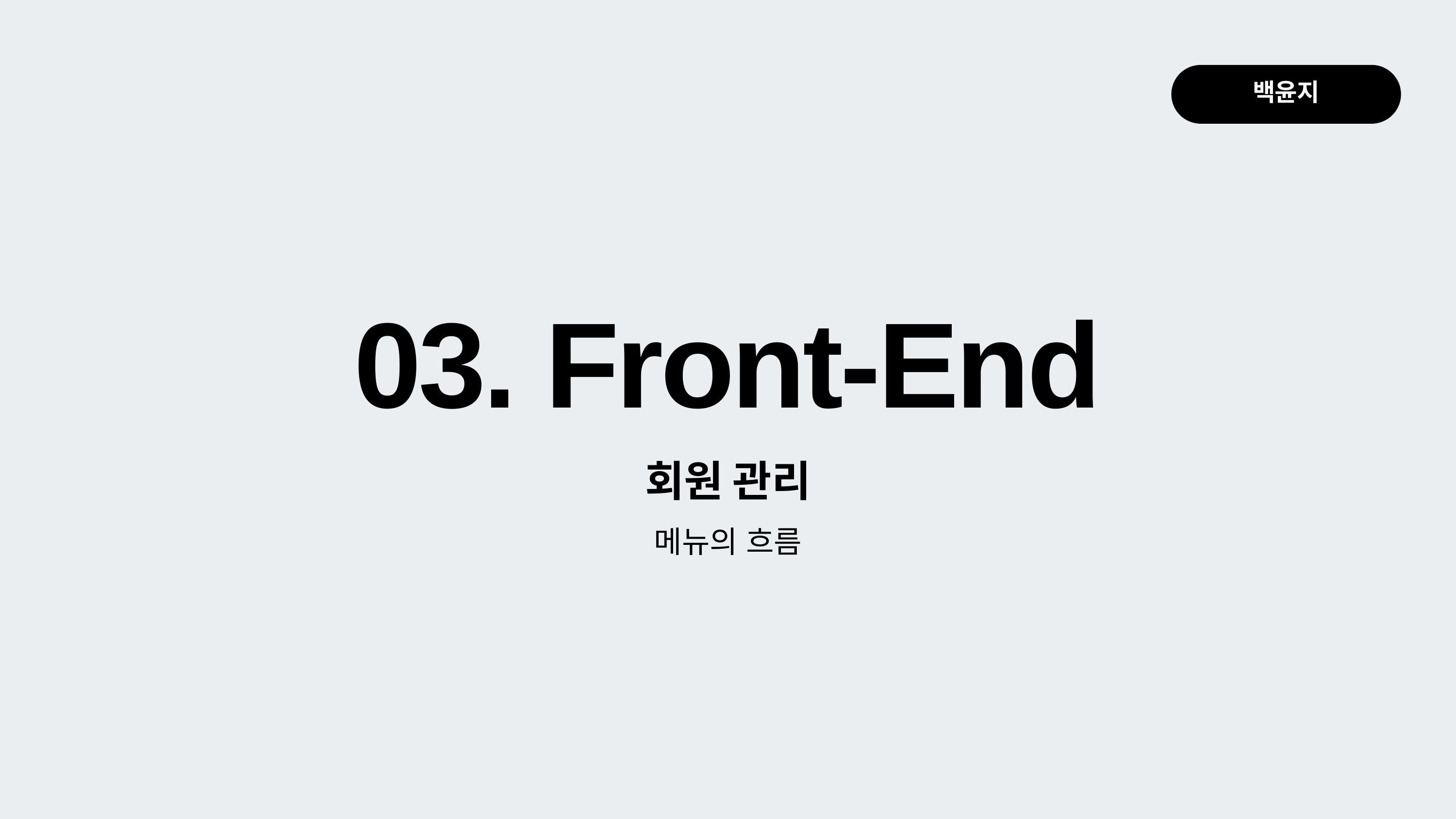

백윤지
03. Front-End
회원 관리
메뉴의 흐름